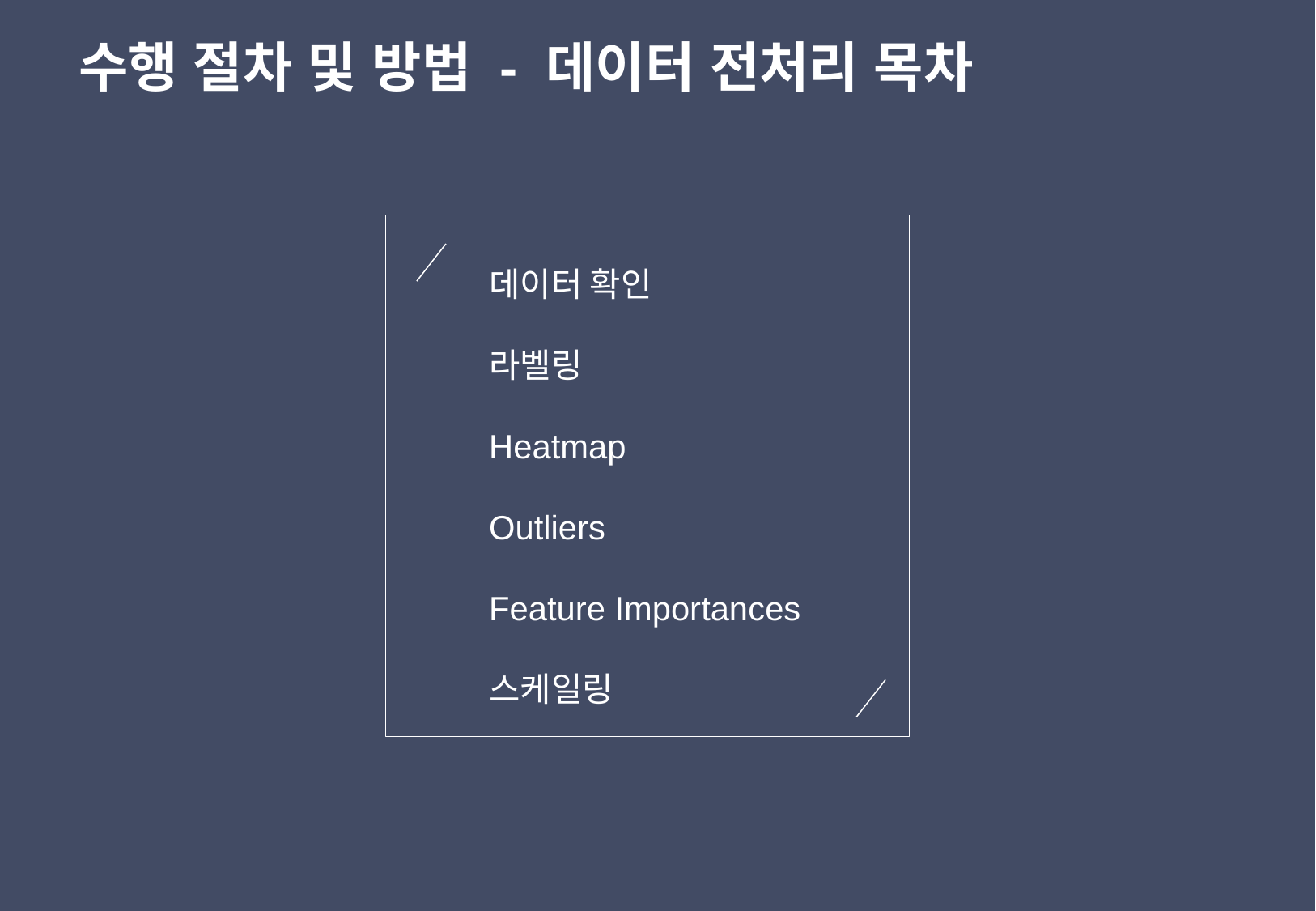

수행 절차 및 방법 - 데이터 전처리 목차

데이터 확인

라벨링

Heatmap

Outliers

Feature Importances

스케일링